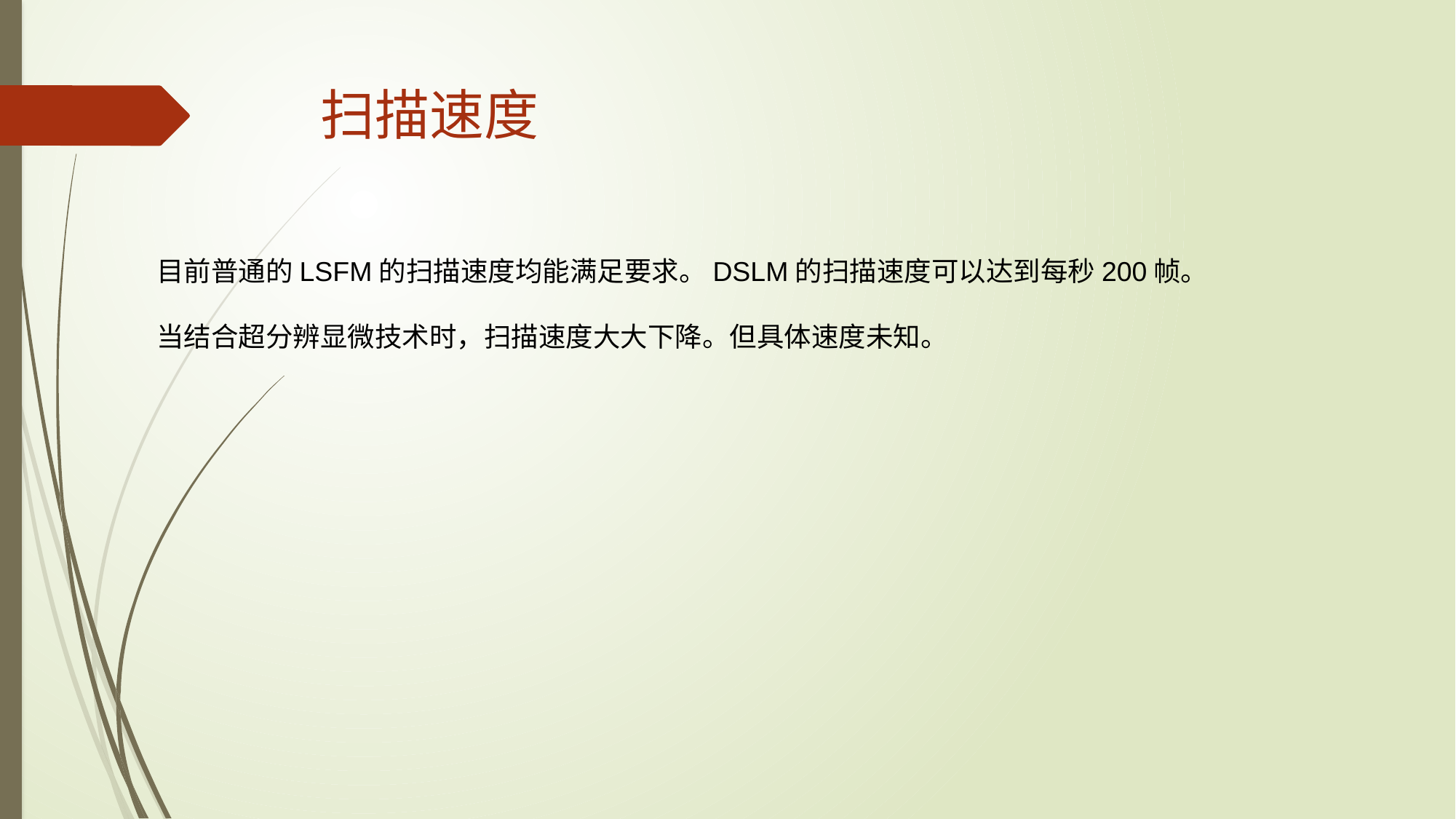

# 扫描速度
目前普通的LSFM的扫描速度均能满足要求。DSLM的扫描速度可以达到每秒200帧。

当结合超分辨显微技术时，扫描速度大大下降。但具体速度未知。